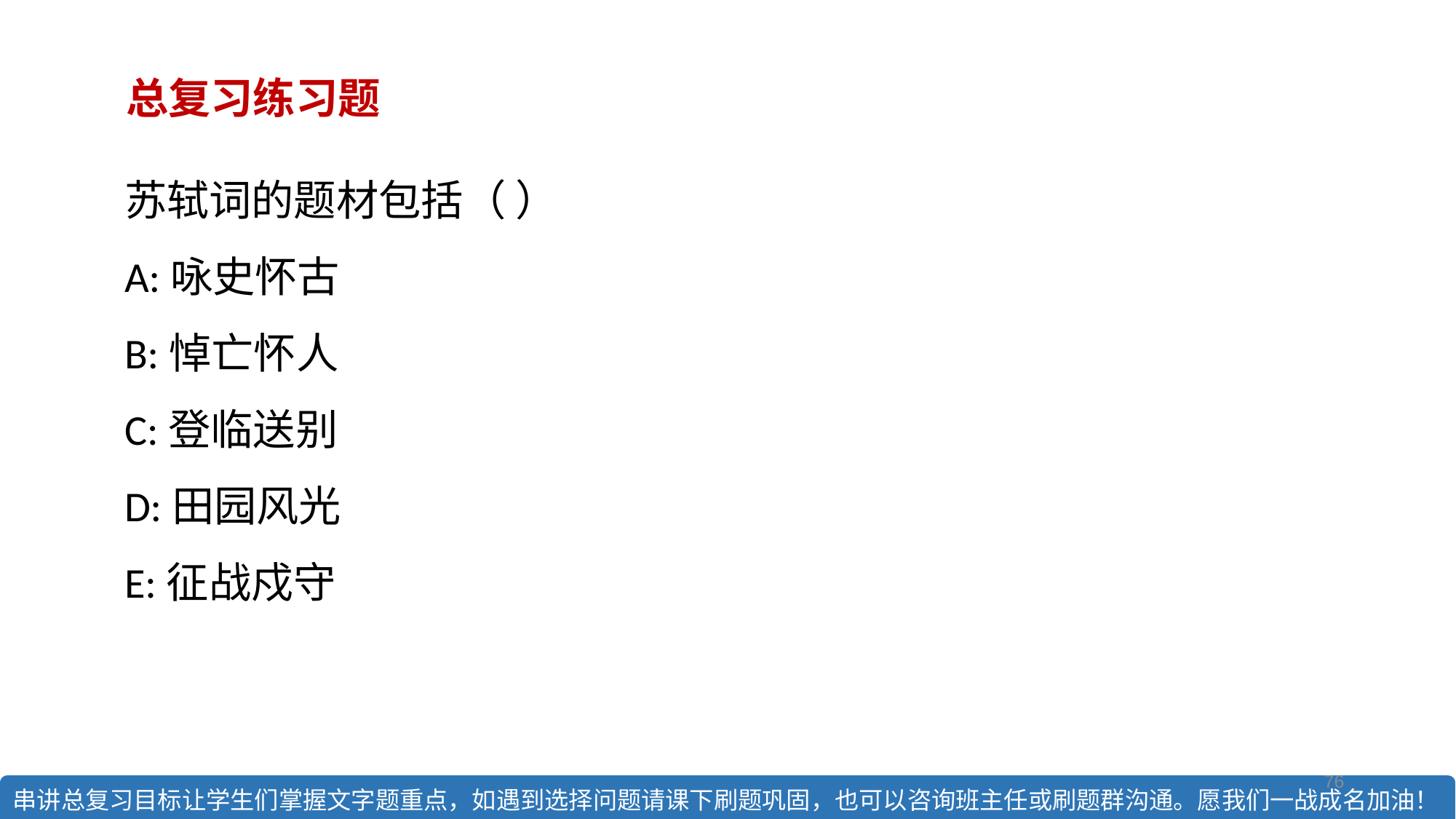

总复习练习题
苏轼词的题材包括（ ）
A:咏史怀古
B:悼亡怀人
C:登临送别
D:田园风光
E:征战戍守
76